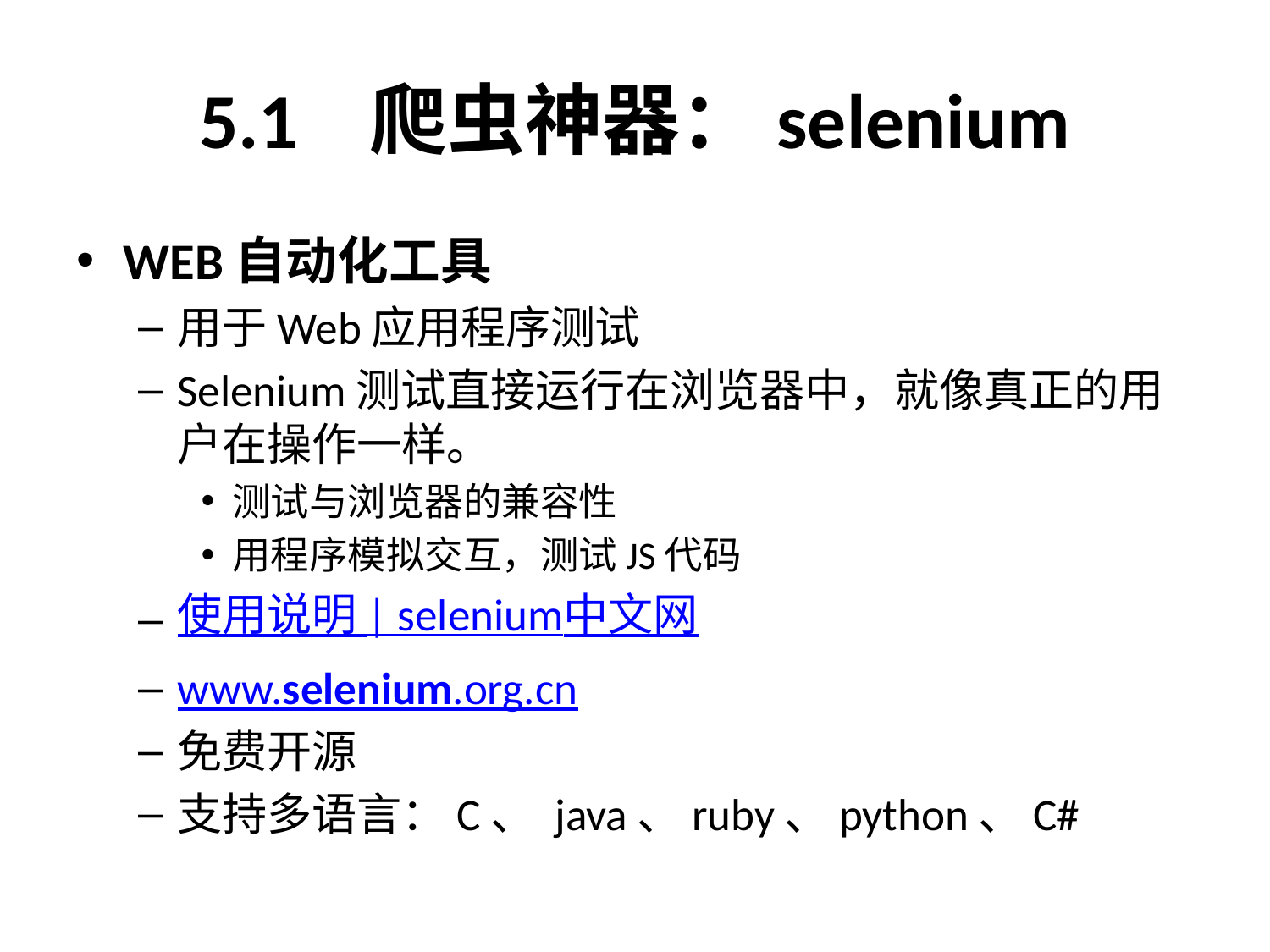

# 5.1   爬虫神器：selenium
WEB自动化工具
用于Web应用程序测试
Selenium测试直接运行在浏览器中，就像真正的用户在操作一样。
测试与浏览器的兼容性
用程序模拟交互，测试JS代码
使用说明 | selenium中文网
www.selenium.org.cn
免费开源
支持多语言：C、 java、ruby、python、C#